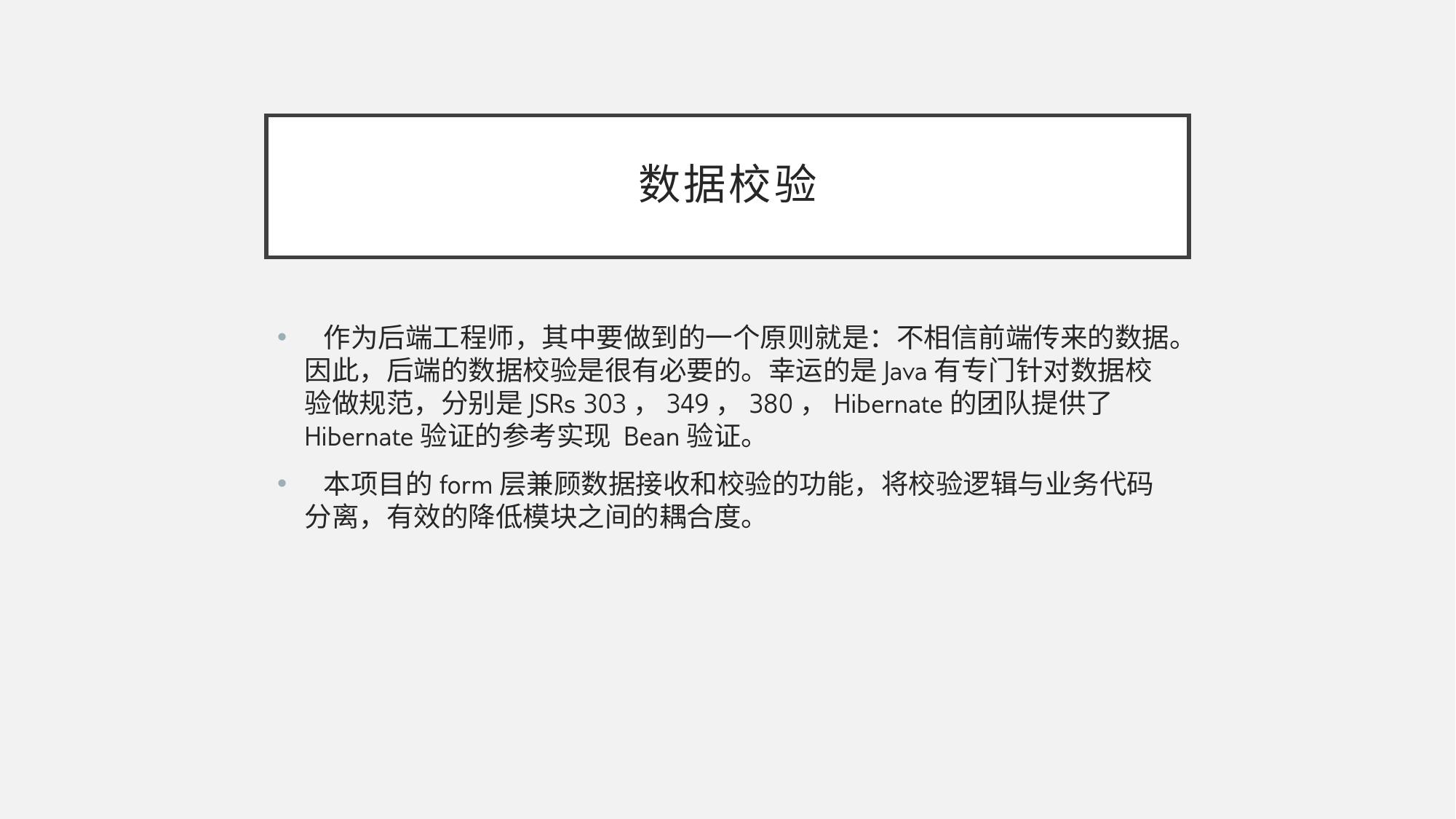

# 数据校验
  作为后端工程师，其中要做到的一个原则就是：不相信前端传来的数据。因此，后端的数据校验是很有必要的。幸运的是Java有专门针对数据校验做规范，分别是JSRs 303，349，380，Hibernate的团队提供了Hibernate验证的参考实现 Bean验证。
  本项目的form层兼顾数据接收和校验的功能，将校验逻辑与业务代码分离，有效的降低模块之间的耦合度。